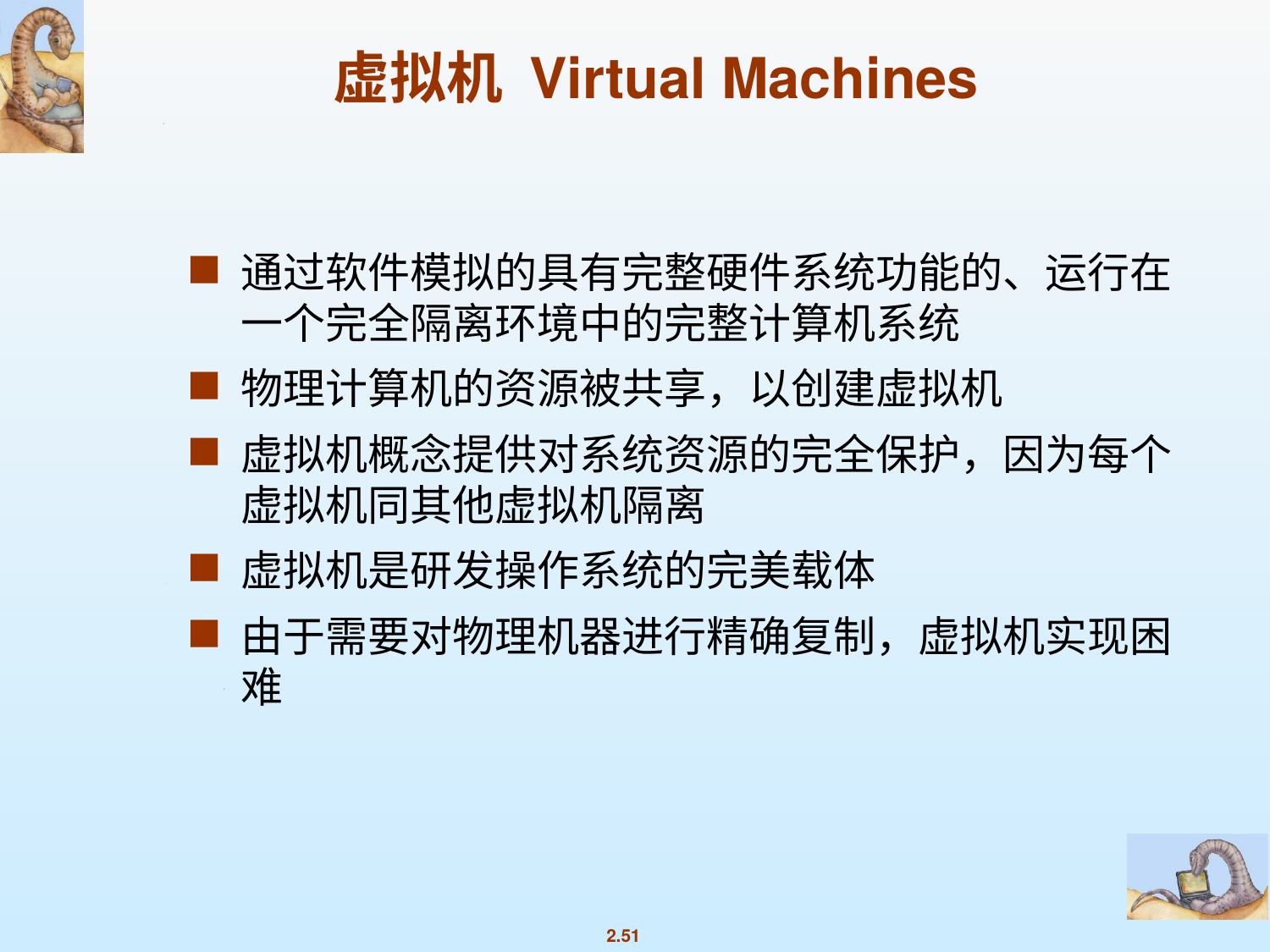

# 虚拟机 Virtual Machines
通过软件模拟的具有完整硬件系统功能的、运行在一个完全隔离环境中的完整计算机系统
物理计算机的资源被共享，以创建虚拟机
虚拟机概念提供对系统资源的完全保护，因为每个虚拟机同其他虚拟机隔离
虚拟机是研发操作系统的完美载体
由于需要对物理机器进行精确复制，虚拟机实现困难